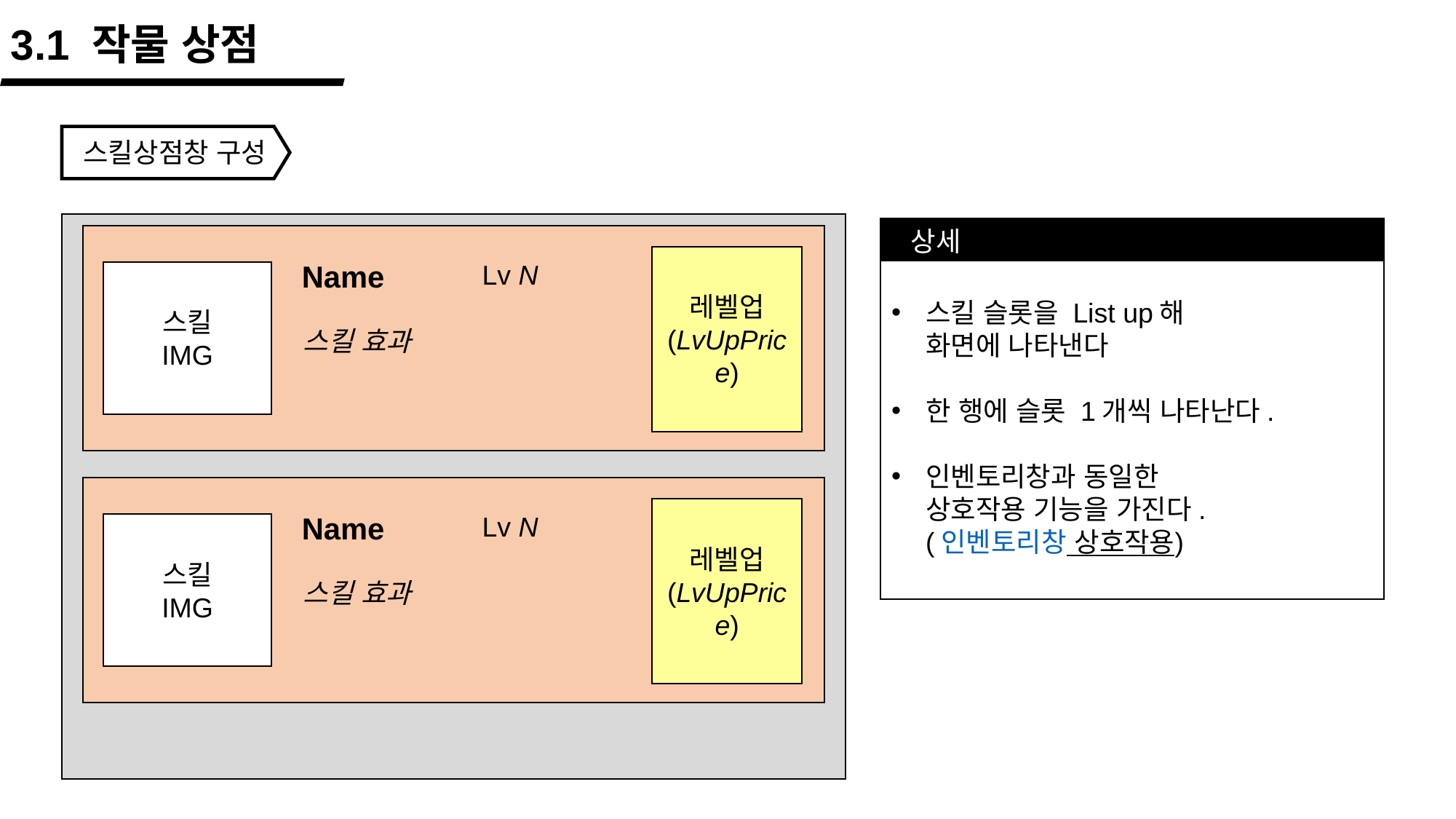

3.1 작물 상점

스킬상점창 구성

상세

스킬 슬롯을 List up해
화면에 나타낸다

한 행에 슬롯 1개씩 나타난다.

인벤토리창과 동일한
상호작용 기능을 가진다.
(인벤토리창 상호작용)

레벨업
(LvUpPrice)
Name
Lv N
스킬
IMG
스킬 효과

레벨업
(LvUpPrice)
Name
Lv N
스킬
IMG
스킬 효과